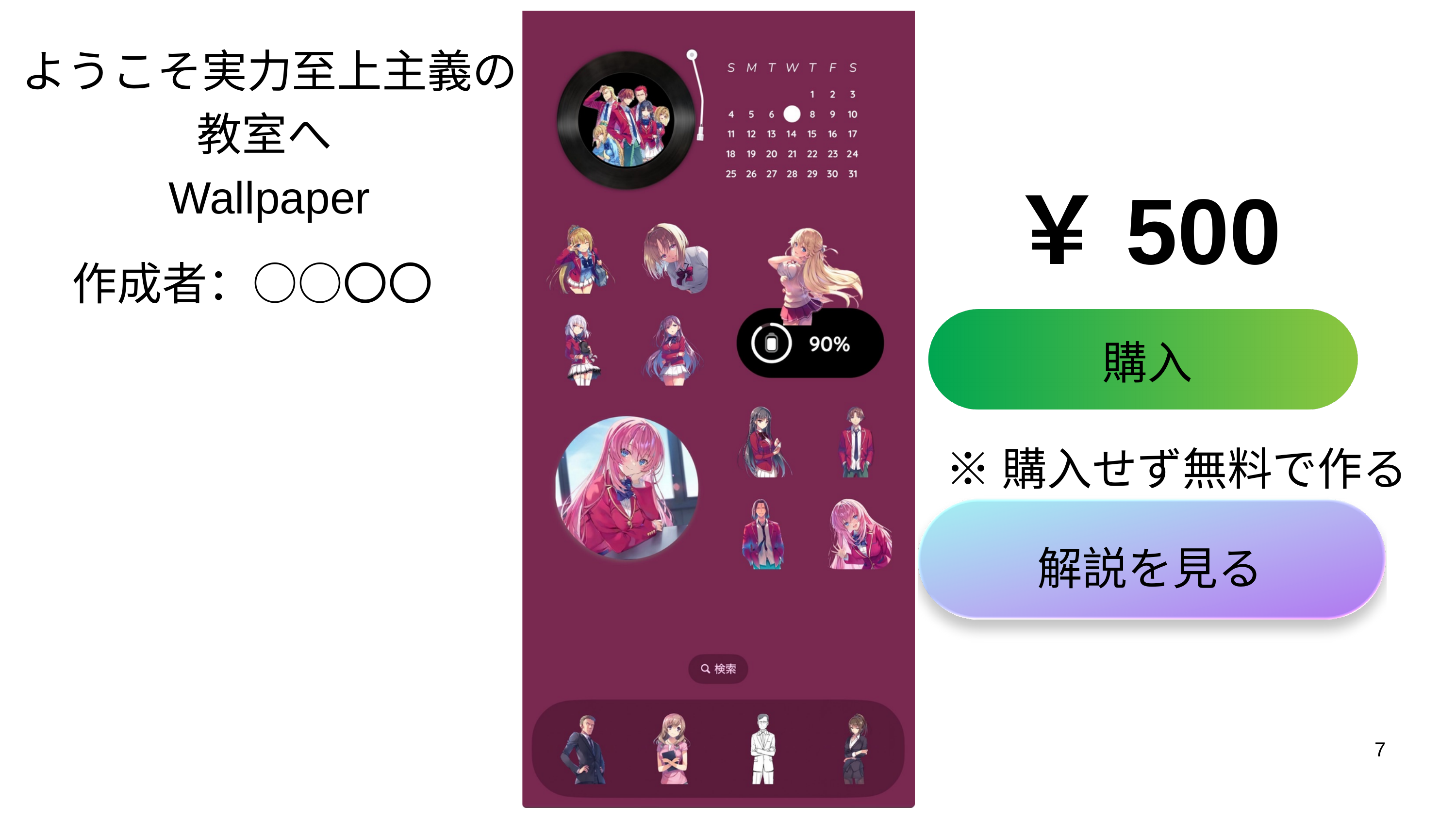

ようこそ実力至上主義の教室へ
Wallpaper
￥500
作成者：○○〇〇

購入
※購入せず無料で作る

解説を見る
7